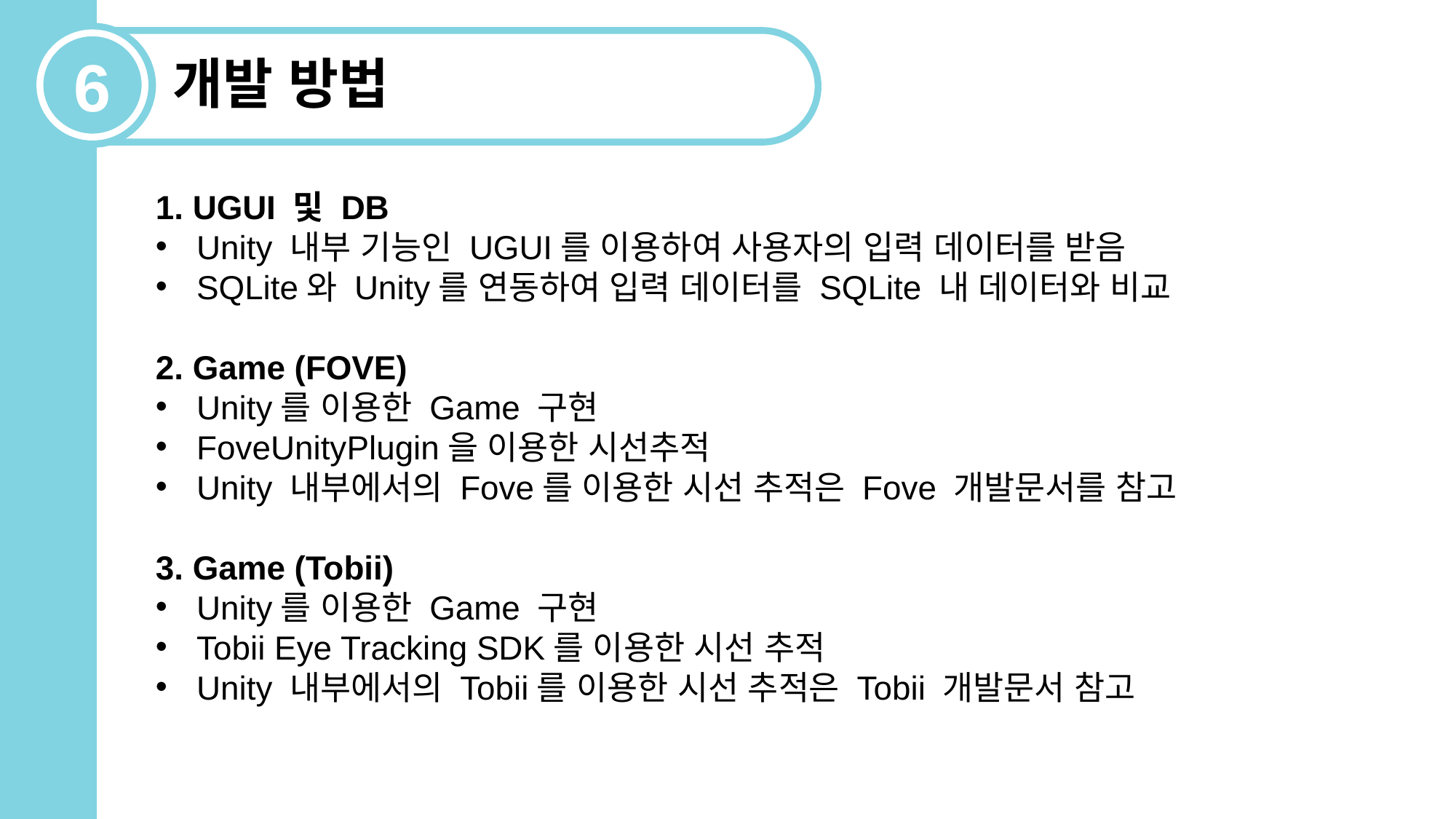

6
개발 방법
1. UGUI 및 DB
Unity 내부 기능인 UGUI를 이용하여 사용자의 입력 데이터를 받음
SQLite와 Unity를 연동하여 입력 데이터를 SQLite 내 데이터와 비교
2. Game (FOVE)
Unity를 이용한 Game 구현
FoveUnityPlugin을 이용한 시선추적
Unity 내부에서의 Fove를 이용한 시선 추적은 Fove 개발문서를 참고

3. Game (Tobii)
Unity를 이용한 Game 구현
Tobii Eye Tracking SDK를 이용한 시선 추적
Unity 내부에서의 Tobii를 이용한 시선 추적은 Tobii 개발문서 참고